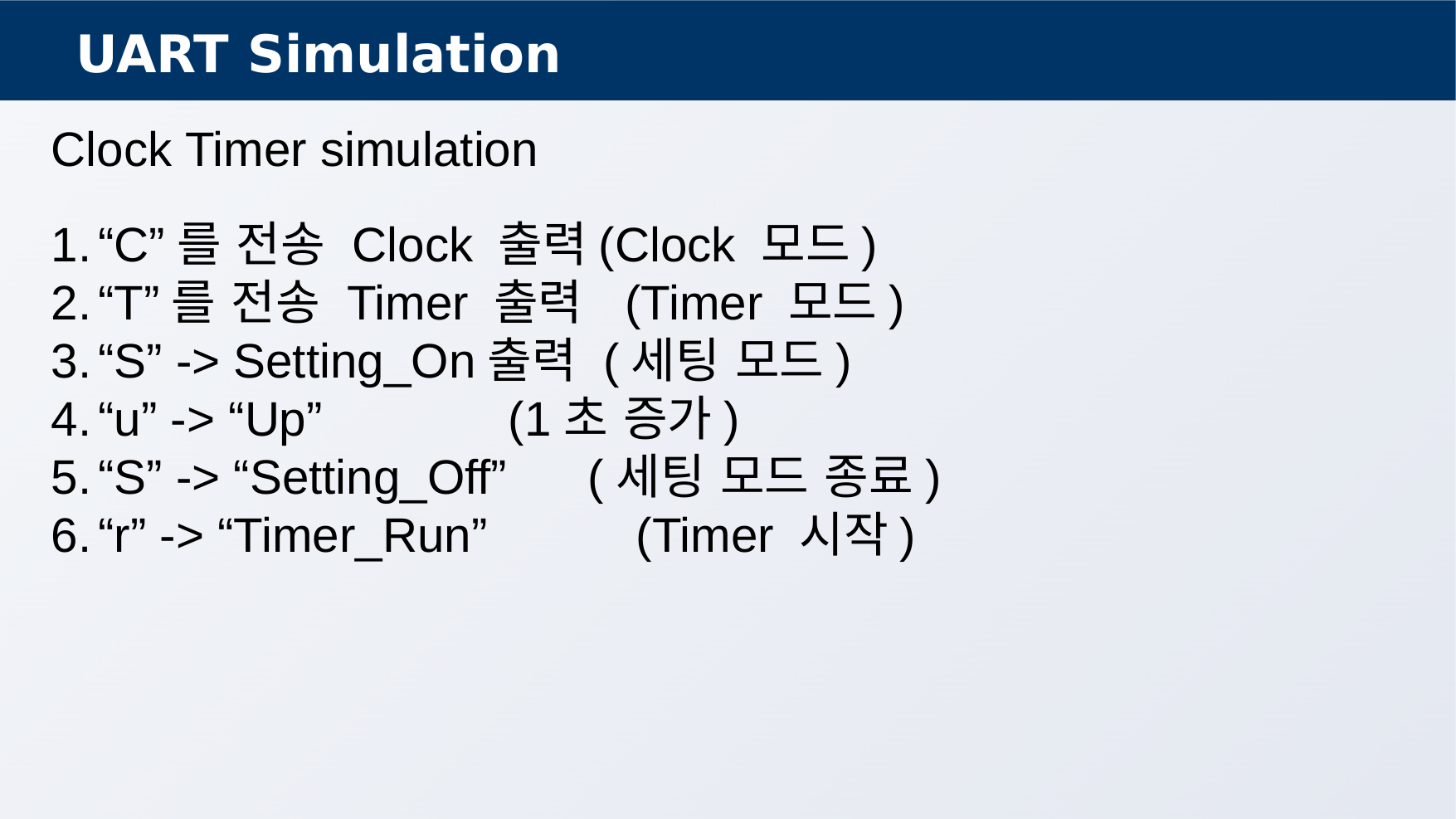

UART Simulation

Clock Timer simulation
“C”를 전송 Clock 출력(Clock 모드)
“T”를 전송 Timer 출력  (Timer 모드)
“S” -> Setting_On출력 (세팅 모드)
“u” -> “Up” 	            (1초 증가)
“S” -> “Setting_Off”      (세팅 모드 종료)
“r” -> “Timer_Run”	   (Timer 시작)